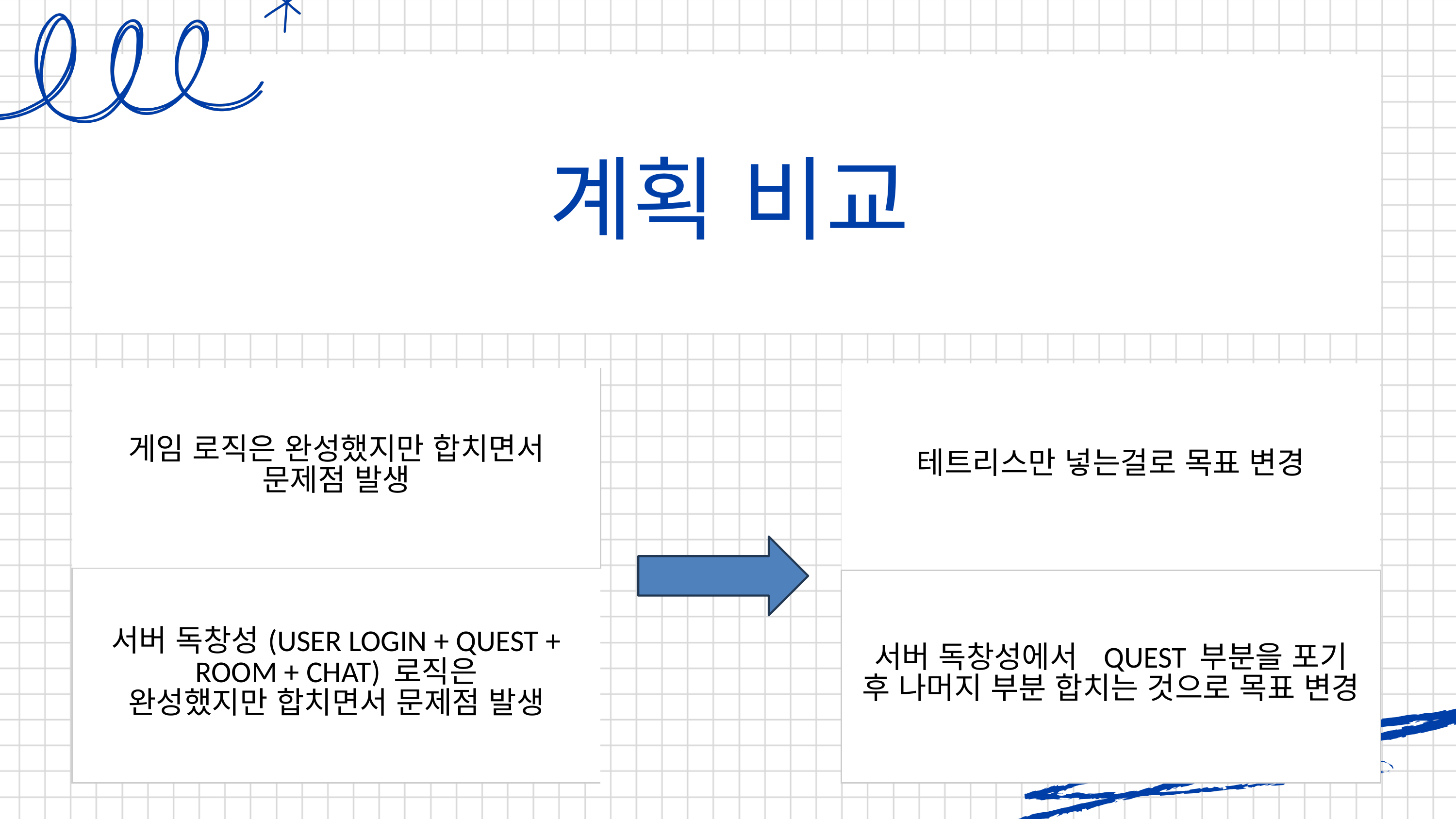

계획 비교
| 테트리스만 넣는걸로 목표 변경 |
| --- |
| 서버 독창성에서 QUEST 부분을 포기 후 나머지 부분 합치는 것으로 목표 변경 |
| 게임 로직은 완성했지만 합치면서 문제점 발생 |
| --- |
| 서버 독창성(USER LOGIN + QUEST + ROOM + CHAT) 로직은 완성했지만 합치면서 문제점 발생 |